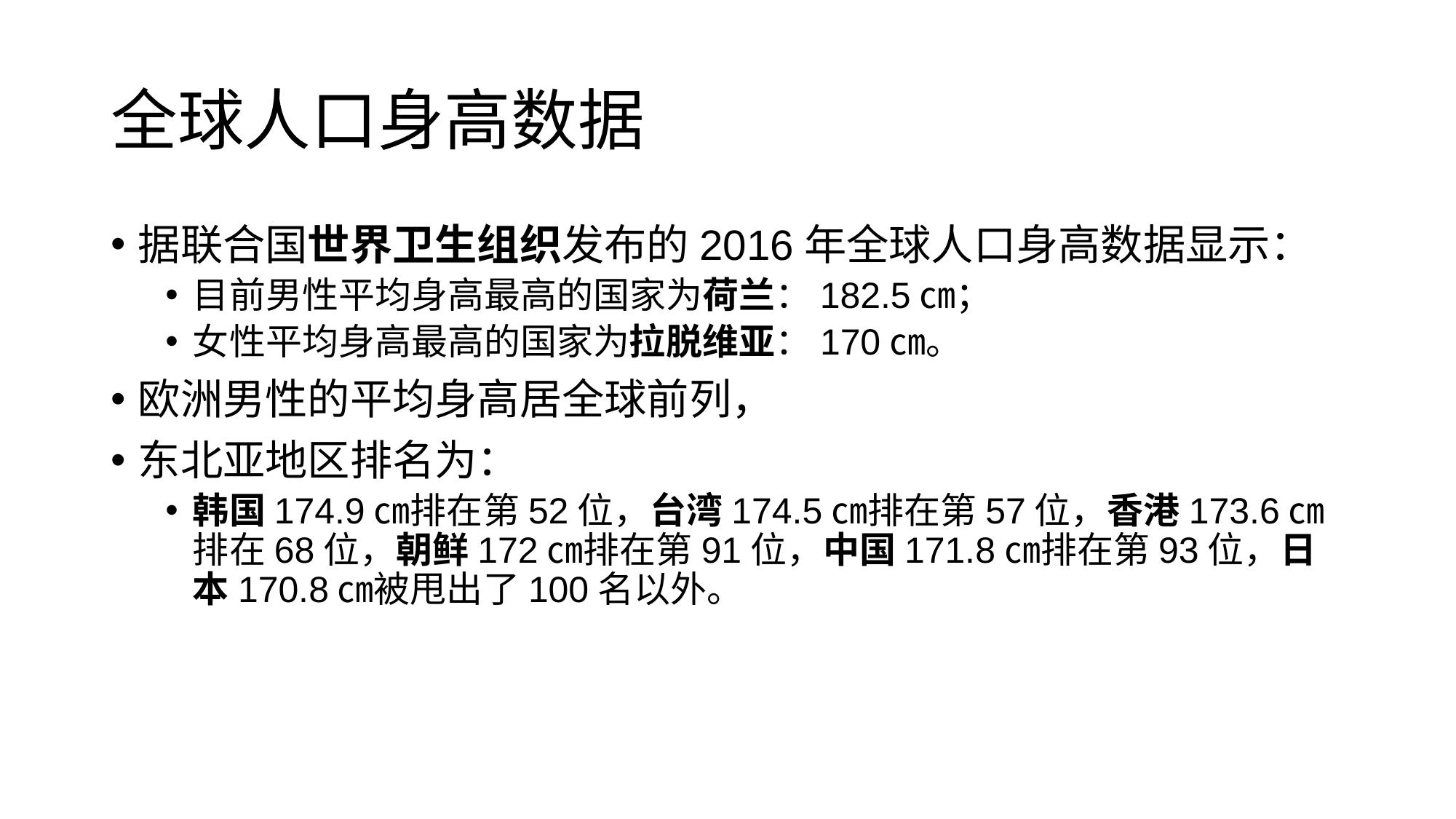

# 全球人口身高数据
据联合国世界卫生组织发布的2016年全球人口身高数据显示：
目前男性平均身高最高的国家为荷兰：182.5㎝；
女性平均身高最高的国家为拉脱维亚：170㎝。
欧洲男性的平均身高居全球前列，
东北亚地区排名为：
韩国174.9㎝排在第52位，台湾174.5㎝排在第57位，香港173.6㎝排在68位，朝鲜172㎝排在第91位，中国171.8㎝排在第93位，日本170.8㎝被甩出了100名以外。